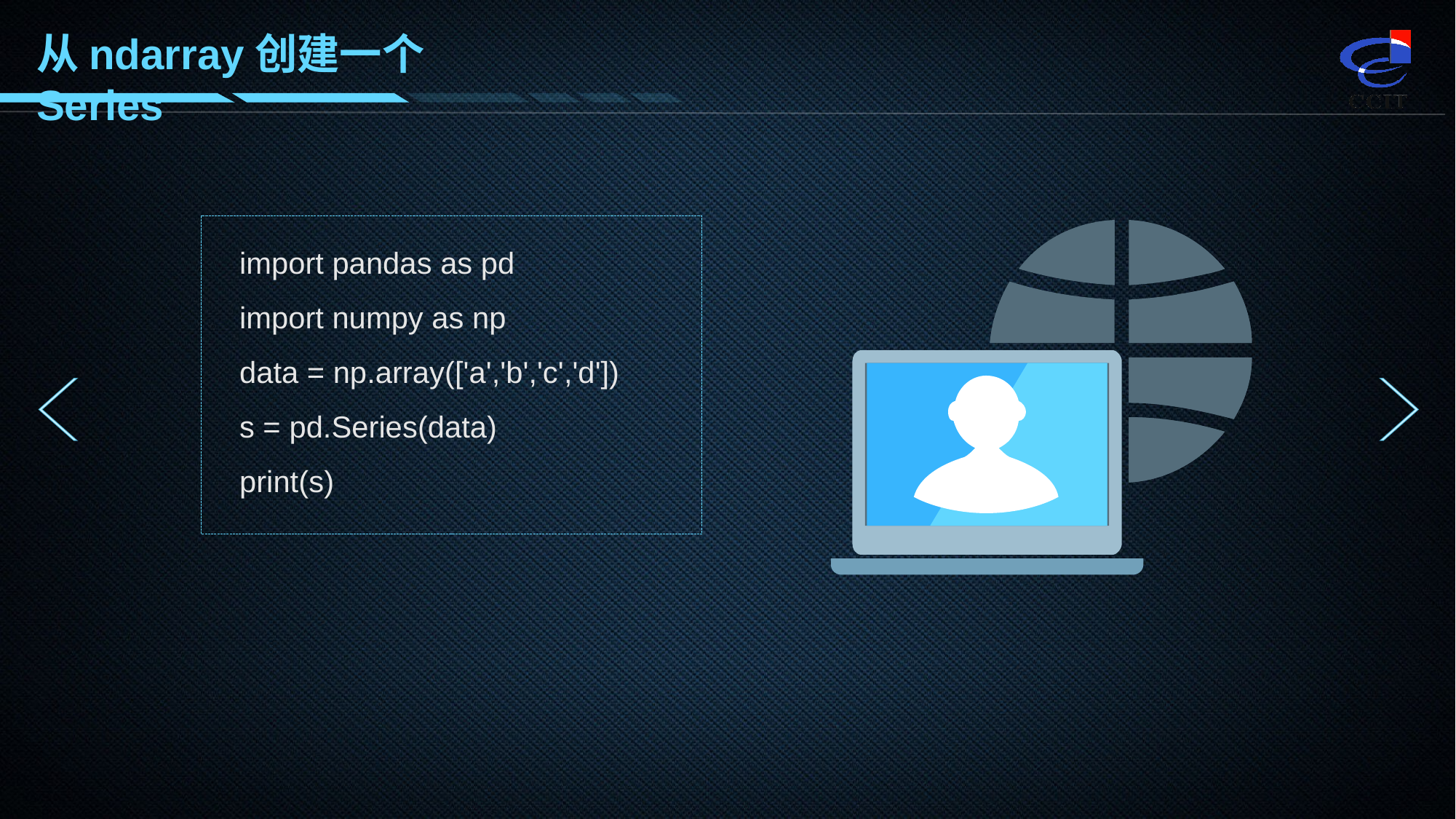

从ndarray创建一个Series

import pandas as pd
import numpy as np
data = np.array(['a','b','c','d'])
s = pd.Series(data)
print(s)